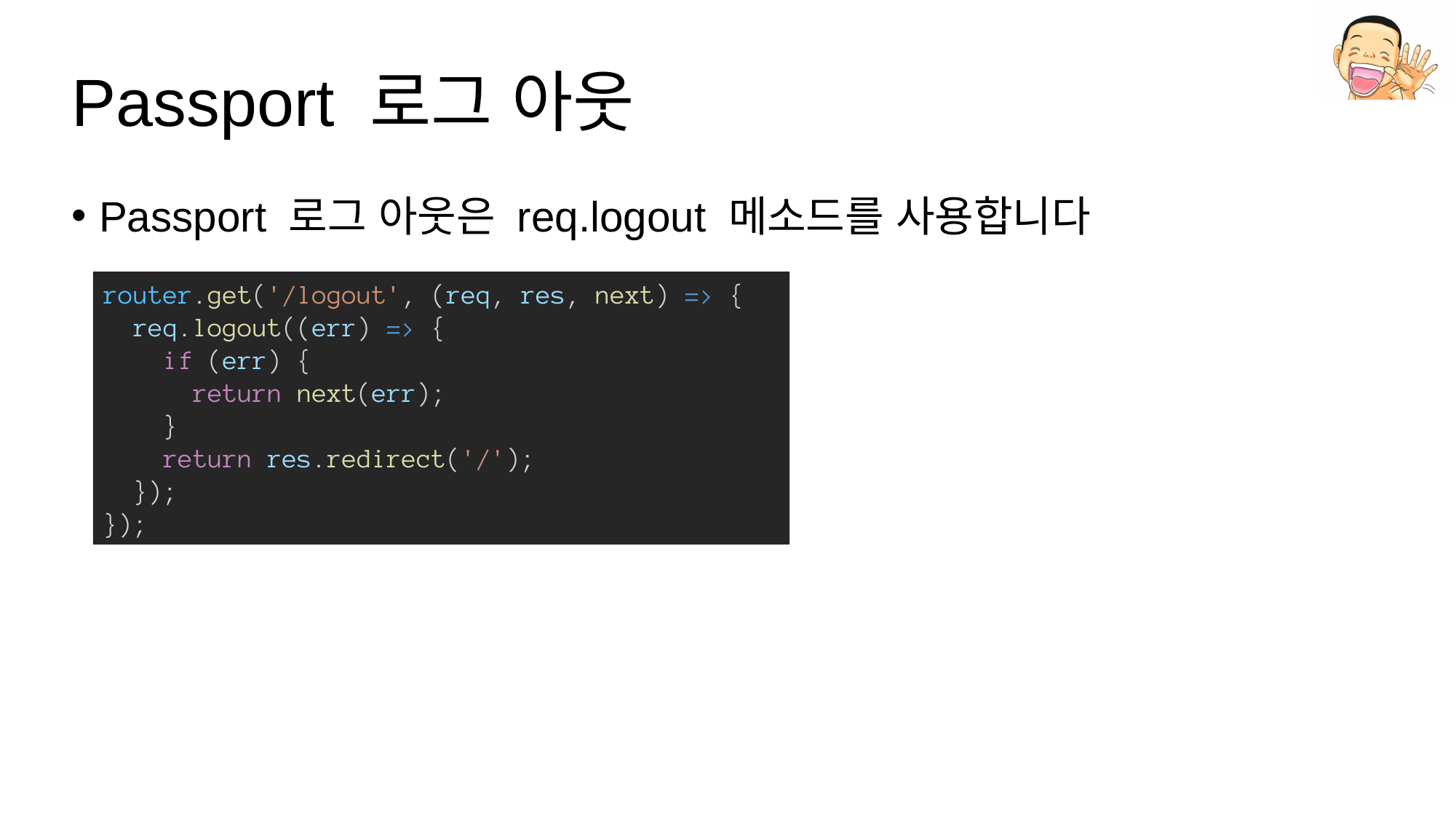

# Passport 로그 아웃
Passport 로그 아웃은 req.logout 메소드를 사용합니다
router.get('/logout', (req, res, next) => {
  req.logout((err) => {
    if (err) {
      return next(err);
    }
    return res.redirect('/');
  });
});